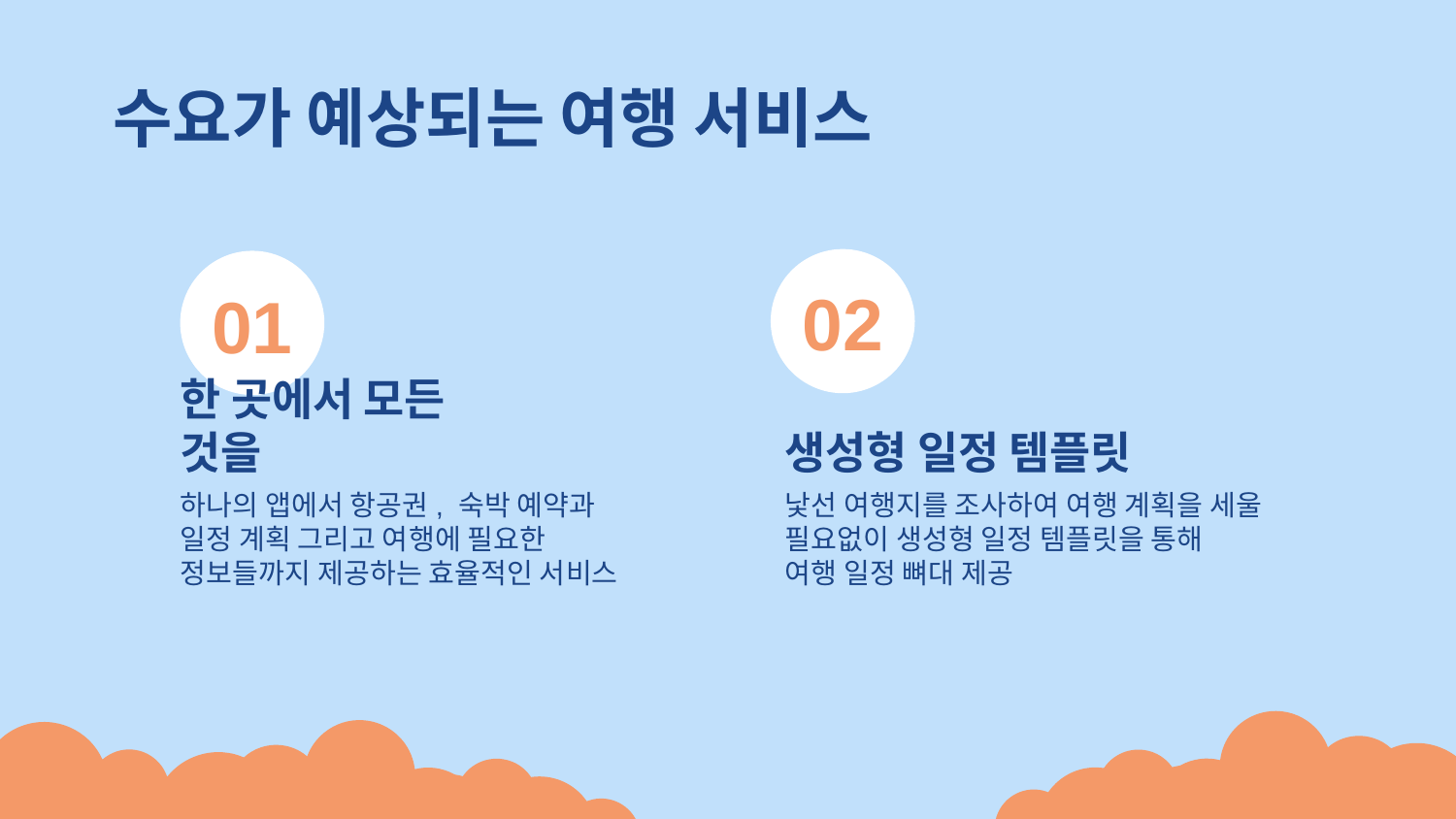

수요가 예상되는 여행 서비스

02

01
# 한 곳에서 모든 것을
생성형 일정 템플릿
하나의 앱에서 항공권, 숙박 예약과
일정 계획 그리고 여행에 필요한 정보들까지 제공하는 효율적인 서비스
낯선 여행지를 조사하여 여행 계획을 세울 필요없이 생성형 일정 템플릿을 통해
여행 일정 뼈대 제공